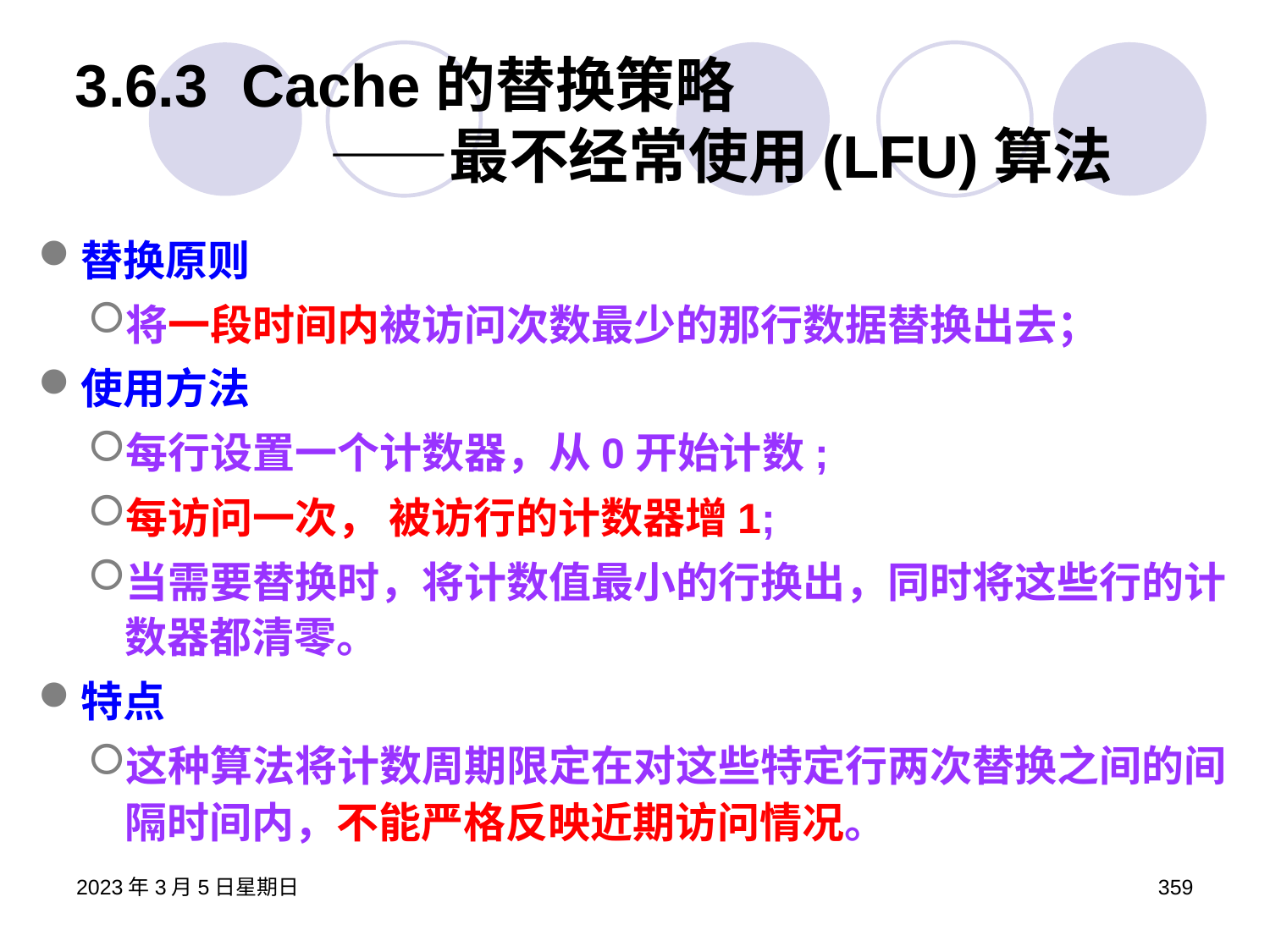

# 3.6.3  Cache的替换策略 ——最不经常使用(LFU)算法
替换原则
将一段时间内被访问次数最少的那行数据替换出去；
使用方法
每行设置一个计数器，从0开始计数;
每访问一次， 被访行的计数器增1;
当需要替换时，将计数值最小的行换出，同时将这些行的计数器都清零。
特点
这种算法将计数周期限定在对这些特定行两次替换之间的间隔时间内，不能严格反映近期访问情况。
2023年3月5日星期日
359